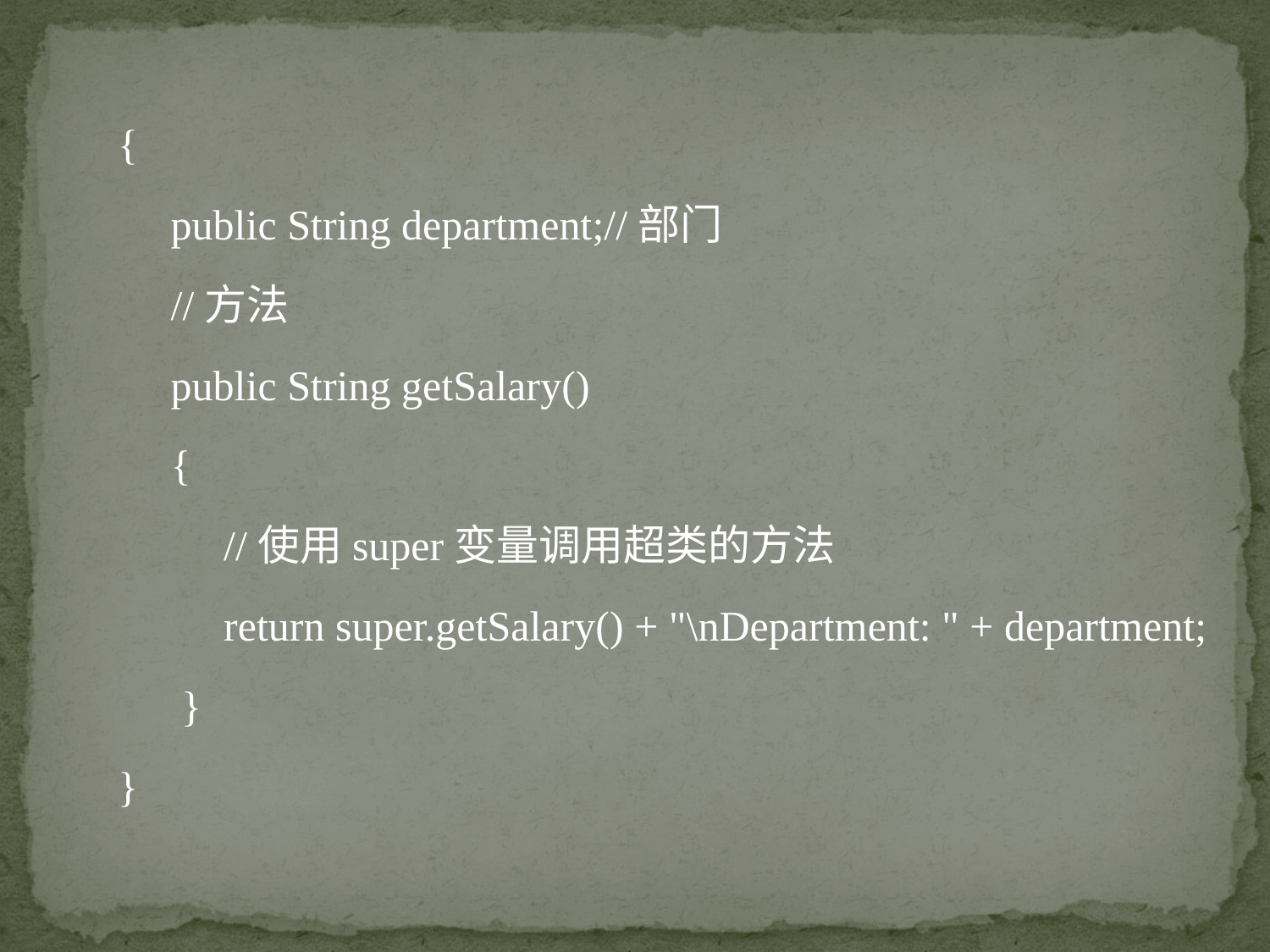

{
     public String department;//部门
     //方法
     public String getSalary()
     {
          //使用super变量调用超类的方法
          return super.getSalary() + "\nDepartment: " + department;
      }
}